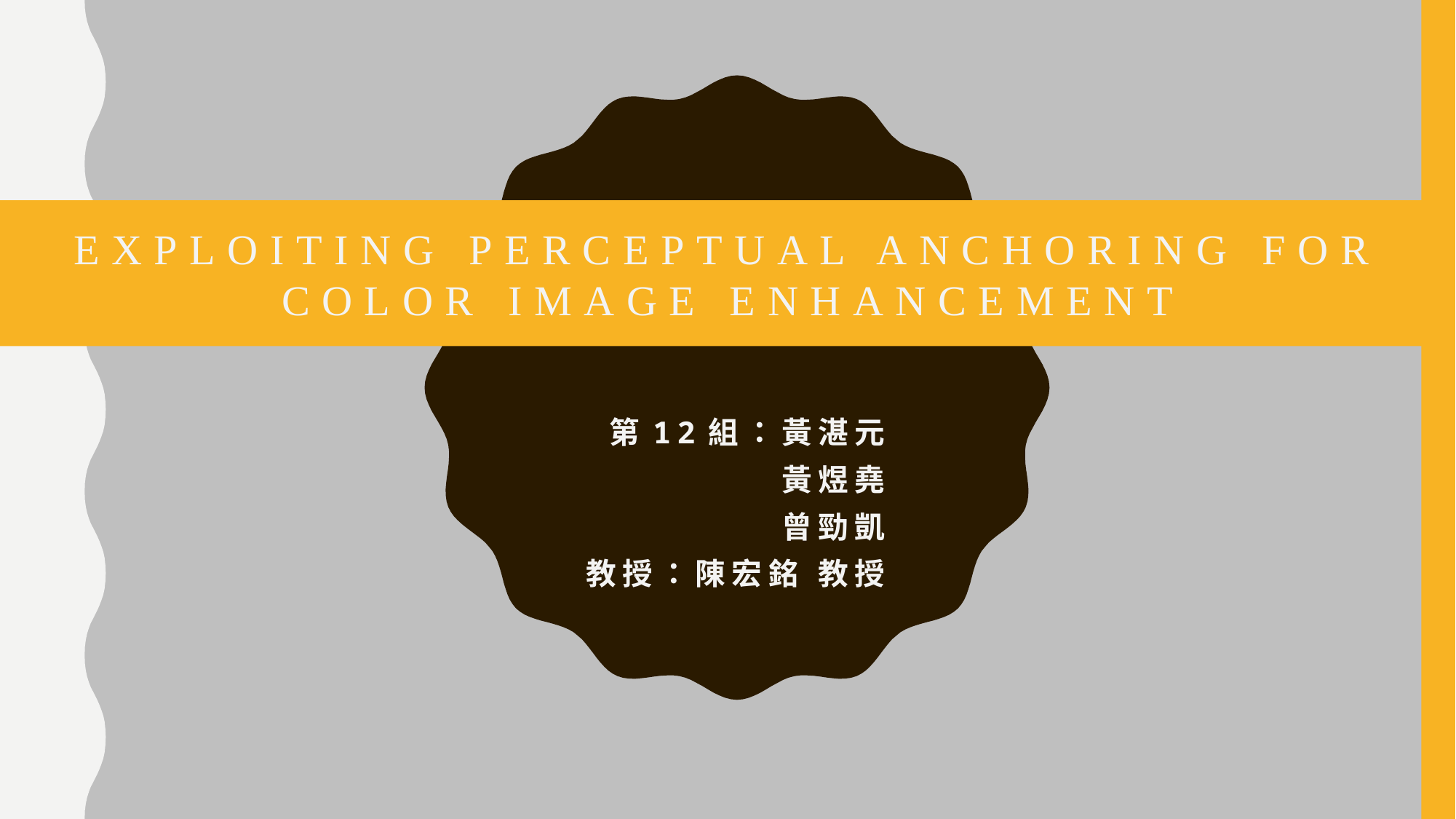

# Exploiting Perceptual Anchoring for Color Image Enhancement
第12組：黃湛元
       黃煜堯
       曾勁凱
教授：陳宏銘 教授